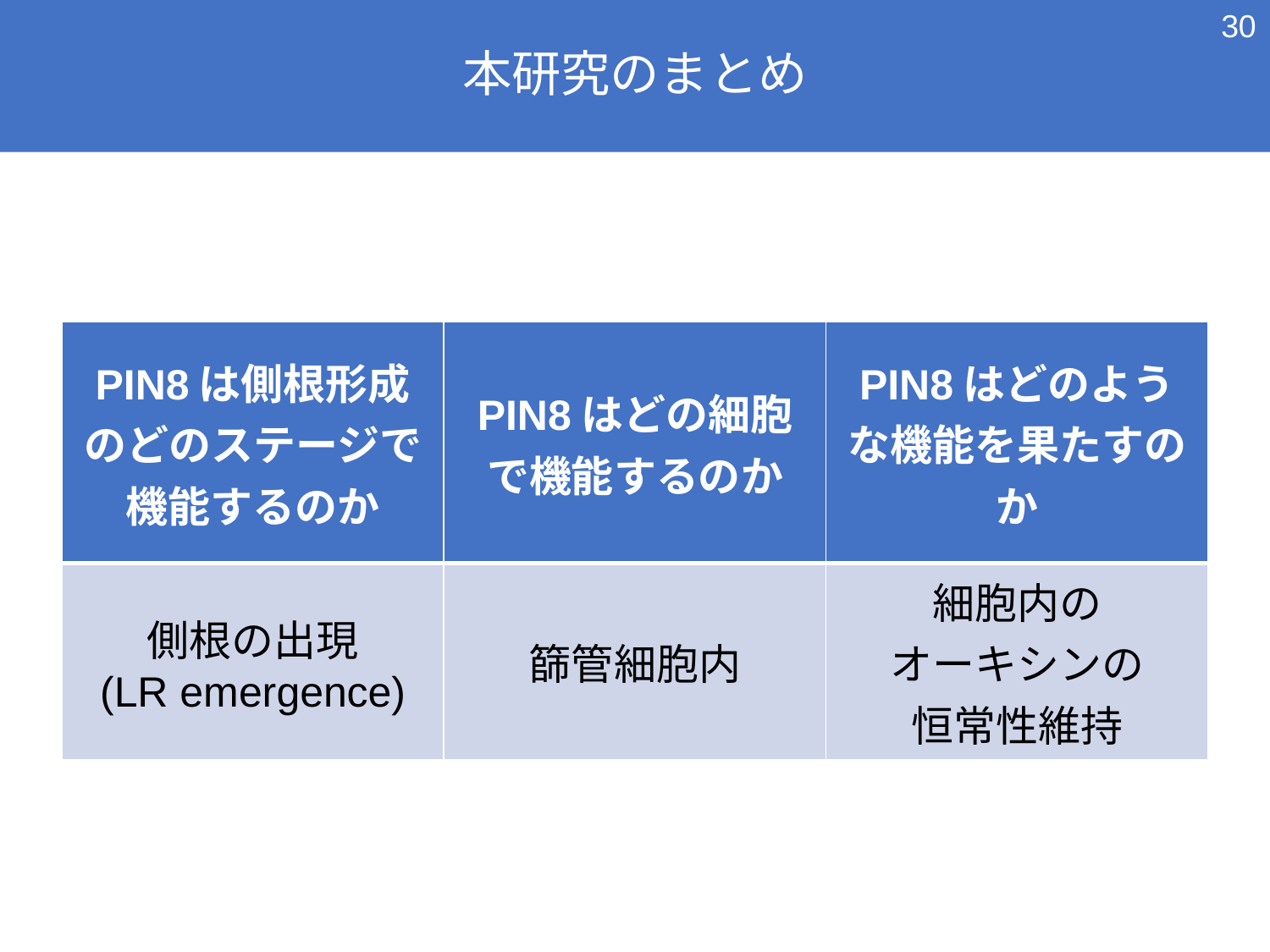

30
# 本研究のまとめ
| PIN8は側根形成のどのステージで 機能するのか | PIN8はどの細胞で機能するのか | PIN8はどのような機能を果たすのか |
| --- | --- | --- |
| 側根の出現 (LR emergence) | 篩管細胞内 | 細胞内の オーキシンの 恒常性維持 |